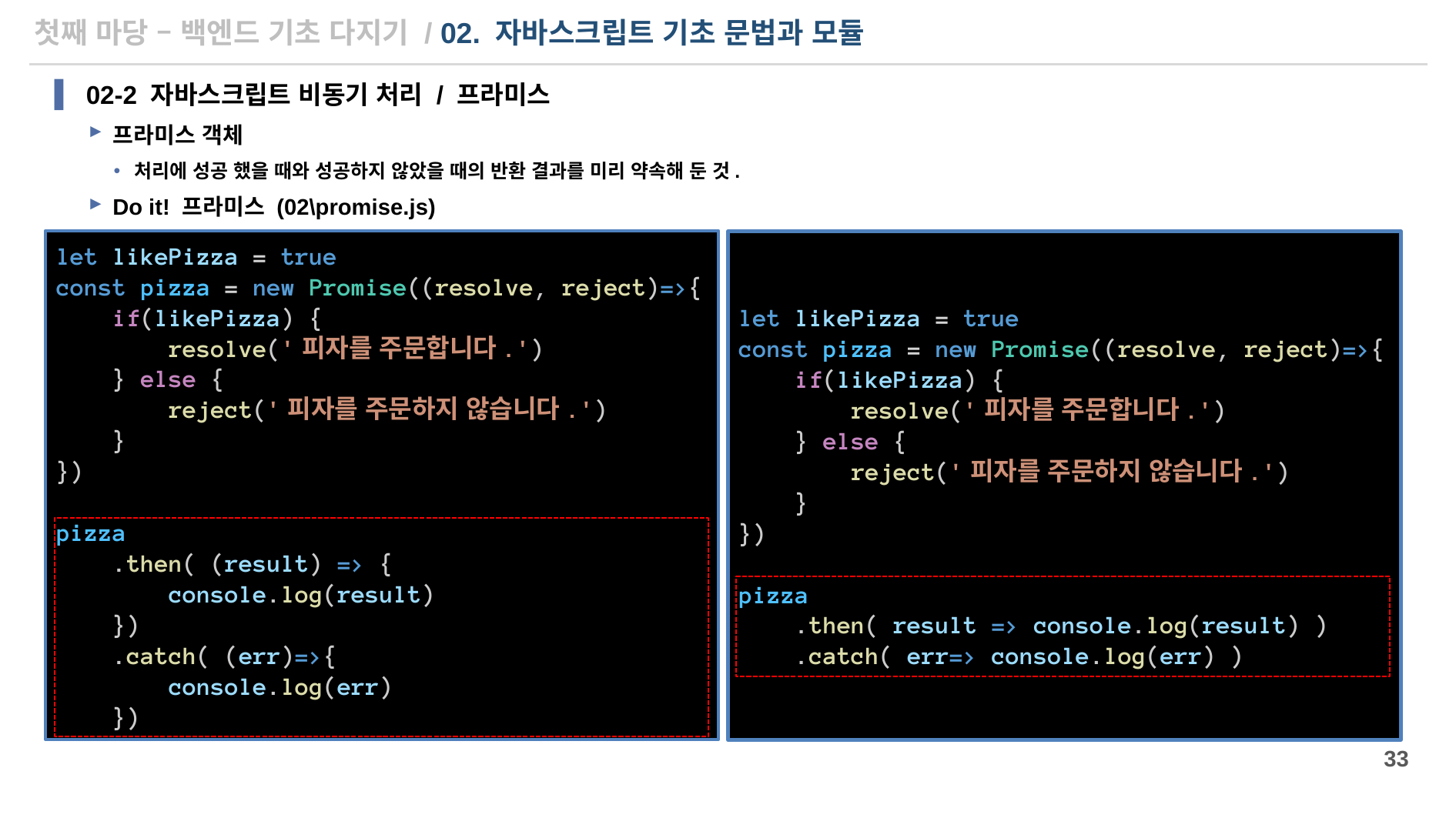

# 첫째 마당 – 백엔드 기초 다지기 / 02. 자바스크립트 기초 문법과 모듈
02-2 자바스크립트 비동기 처리 / 프라미스
프라미스 객체
처리에 성공 했을 때와 성공하지 않았을 때의 반환 결과를 미리 약속해 둔 것.
Do it! 프라미스 (02\promise.js)
let likePizza = true
const pizza = new Promise((resolve, reject)=>{
    if(likePizza) {
        resolve('피자를 주문합니다.')
    } else {
        reject('피자를 주문하지 않습니다.')
    }
})
pizza
    .then( (result) => {
        console.log(result)
    })
    .catch( (err)=>{
        console.log(err)
    })
let likePizza = true
const pizza = new Promise((resolve, reject)=>{
    if(likePizza) {
        resolve('피자를 주문합니다.')
    } else {
        reject('피자를 주문하지 않습니다.')
    }
})

pizza
    .then( result => console.log(result) )
    .catch( err=> console.log(err) )

33